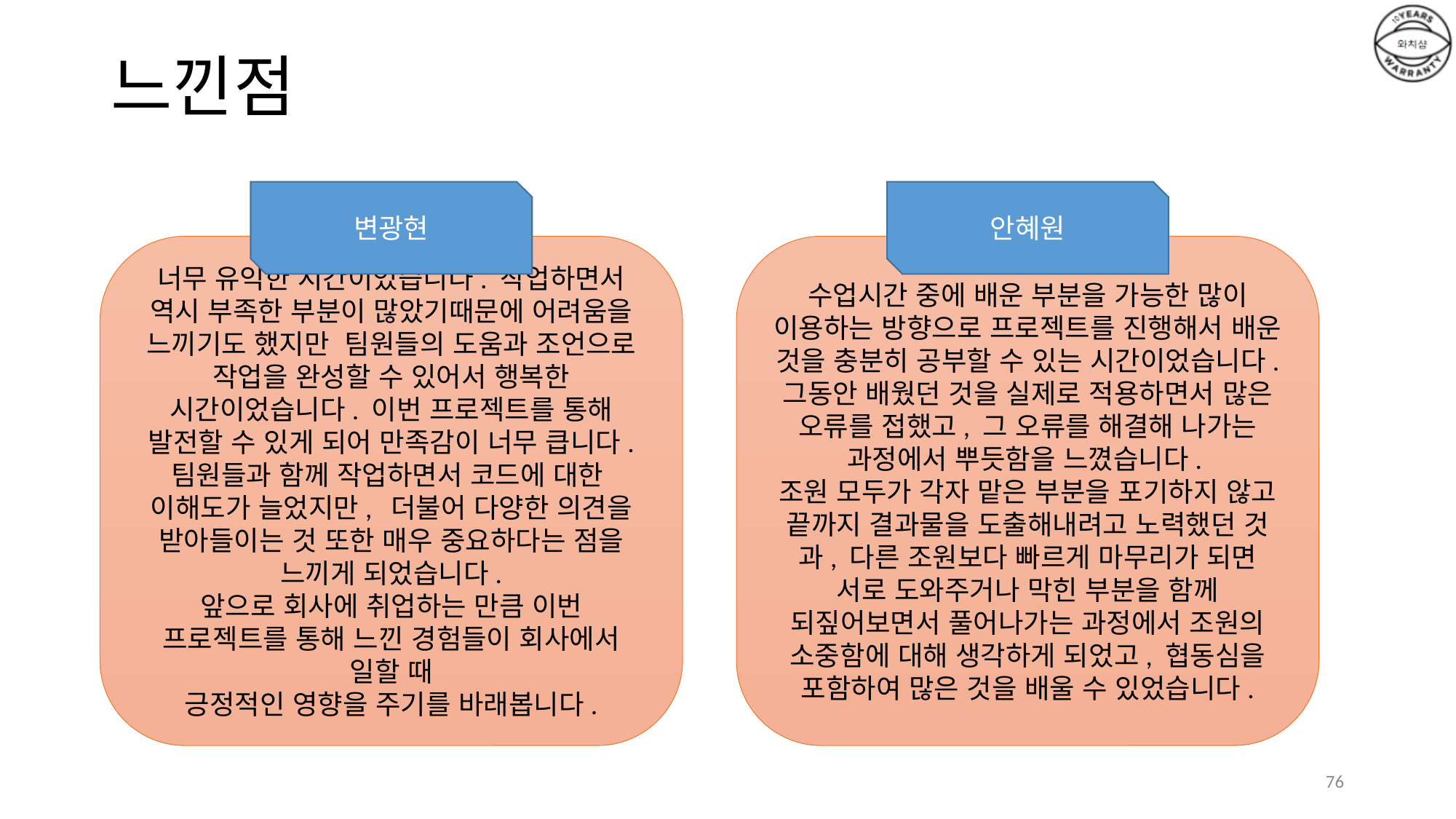

# 느낀점
변광현
안혜원
너무 유익한 시간이었습니다. 작업하면서 역시 부족한 부분이 많았기때문에 어려움을 느끼기도 했지만  팀원들의 도움과 조언으로 작업을 완성할 수 있어서 행복한 시간이었습니다. 이번 프로젝트를 통해
발전할 수 있게 되어 만족감이 너무 큽니다.
팀원들과 함께 작업하면서 코드에 대한
이해도가 늘었지만,  더불어 다양한 의견을 받아들이는 것 또한 매우 중요하다는 점을
느끼게 되었습니다.
앞으로 회사에 취업하는 만큼 이번 프로젝트를 통해 느낀 경험들이 회사에서 일할 때
긍정적인 영향을 주기를 바래봅니다.
수업시간 중에 배운 부분을 가능한 많이 이용하는 방향으로 프로젝트를 진행해서 배운 것을 충분히 공부할 수 있는 시간이었습니다. 그동안 배웠던 것을 실제로 적용하면서 많은 오류를 접했고, 그 오류를 해결해 나가는 과정에서 뿌듯함을 느꼈습니다.
조원 모두가 각자 맡은 부분을 포기하지 않고 끝까지 결과물을 도출해내려고 노력했던 것과, 다른 조원보다 빠르게 마무리가 되면 서로 도와주거나 막힌 부분을 함께 되짚어보면서 풀어나가는 과정에서 조원의 소중함에 대해 생각하게 되었고, 협동심을 포함하여 많은 것을 배울 수 있었습니다.
76